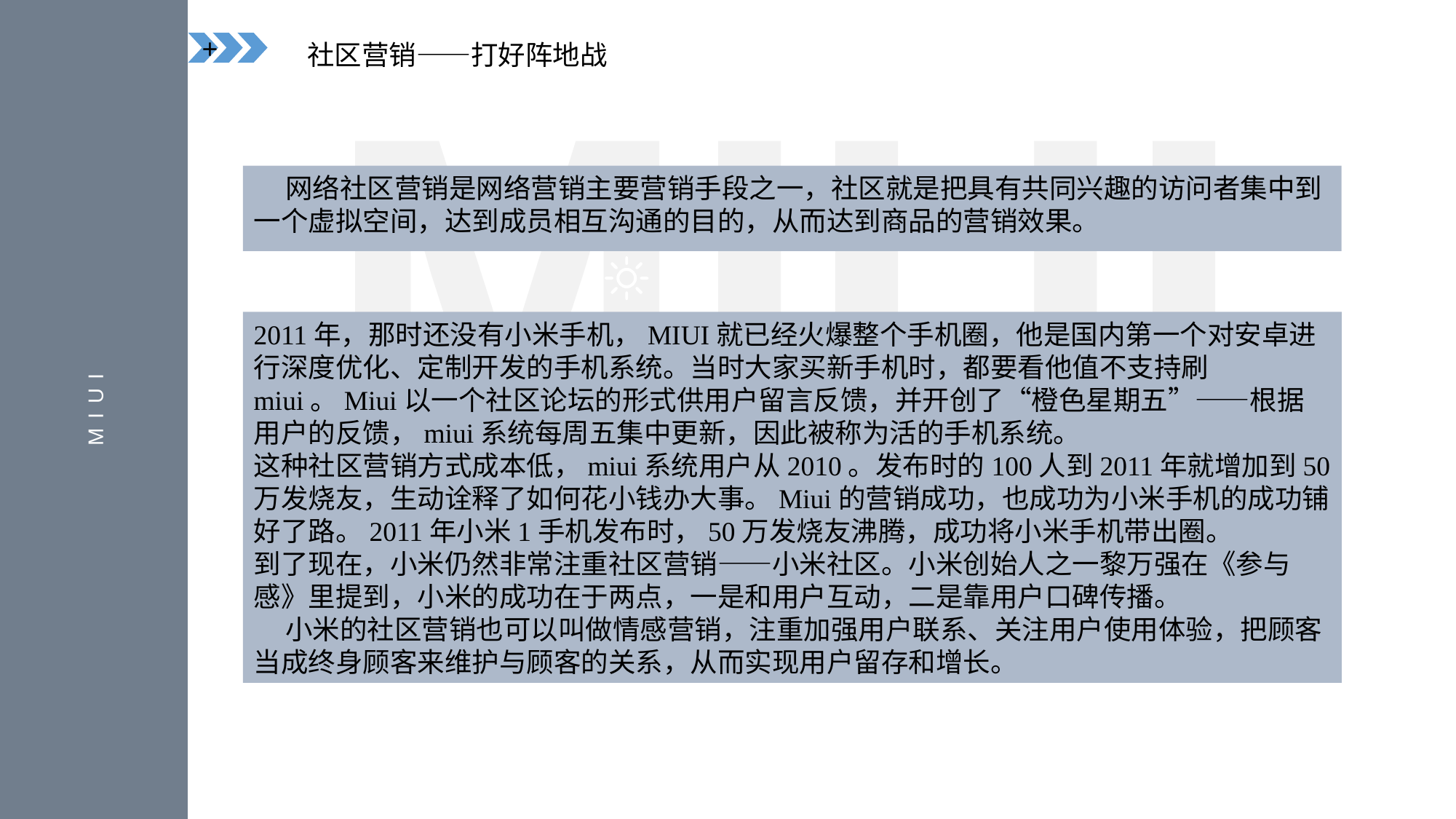

MIUI
+

社区营销——打好阵地战
网络社区营销是网络营销主要营销手段之一，社区就是把具有共同兴趣的访问者集中到一个虚拟空间，达到成员相互沟通的目的，从而达到商品的营销效果。

2011年，那时还没有小米手机，MIUI就已经火爆整个手机圈，他是国内第一个对安卓进行深度优化、定制开发的手机系统。当时大家买新手机时，都要看他值不支持刷miui。Miui以一个社区论坛的形式供用户留言反馈，并开创了“橙色星期五”——根据用户的反馈，miui系统每周五集中更新，因此被称为活的手机系统。这种社区营销方式成本低，miui系统用户从2010。发布时的100人到2011年就增加到50万发烧友，生动诠释了如何花小钱办大事。Miui的营销成功，也成功为小米手机的成功铺好了路。2011年小米1手机发布时，50万发烧友沸腾，成功将小米手机带出圈。到了现在，小米仍然非常注重社区营销——小米社区。小米创始人之一黎万强在《参与感》里提到，小米的成功在于两点，一是和用户互动，二是靠用户口碑传播。小米的社区营销也可以叫做情感营销，注重加强用户联系、关注用户使用体验，把顾客当成终身顾客来维护与顾客的关系，从而实现用户留存和增长。
MIUI